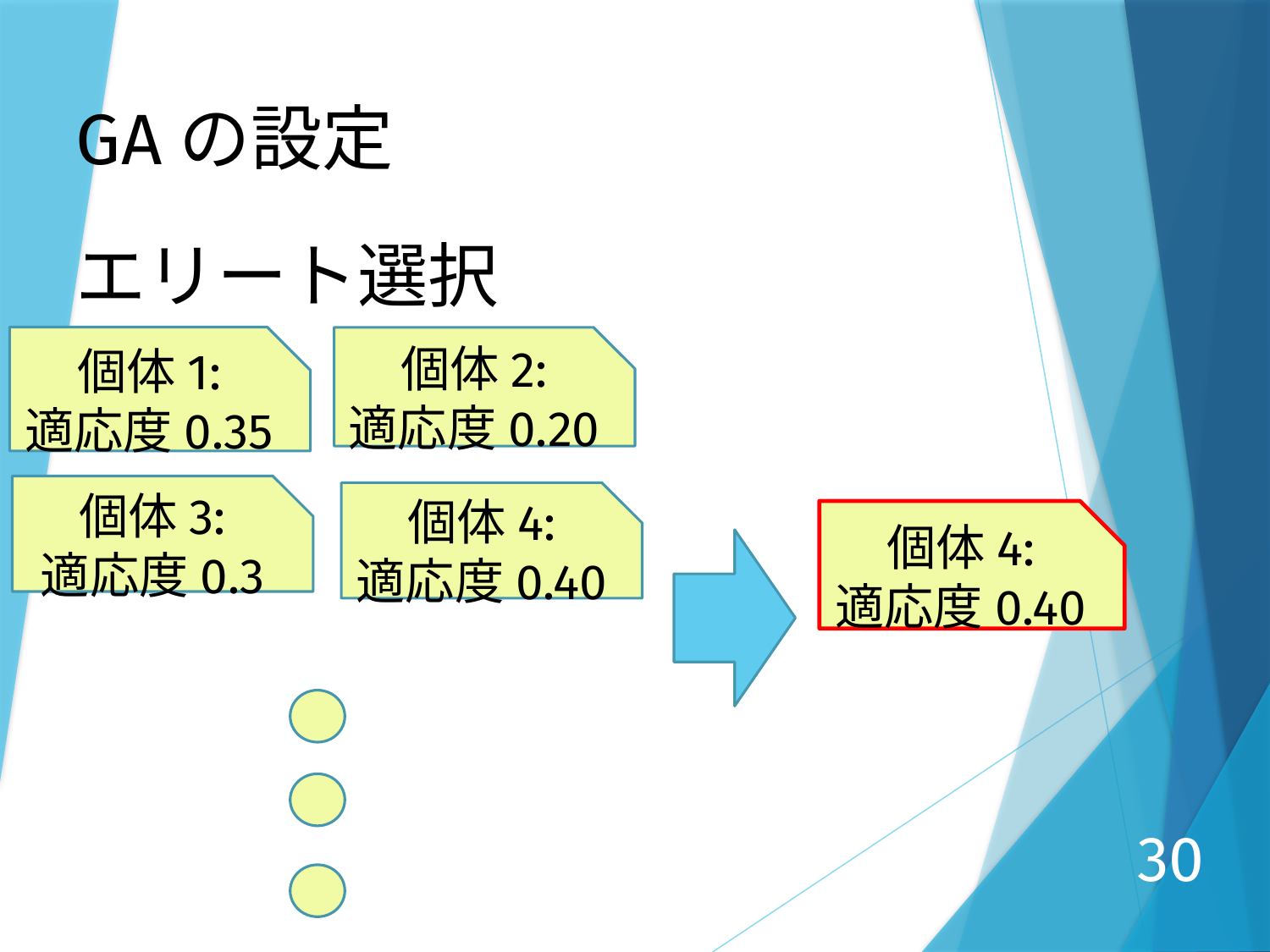

GAの設定
エリート選択
個体1:
適応度0.35
個体2:
適応度0.20
個体3:
適応度0.3
個体4:
適応度0.40
個体4:
適応度0.40

30